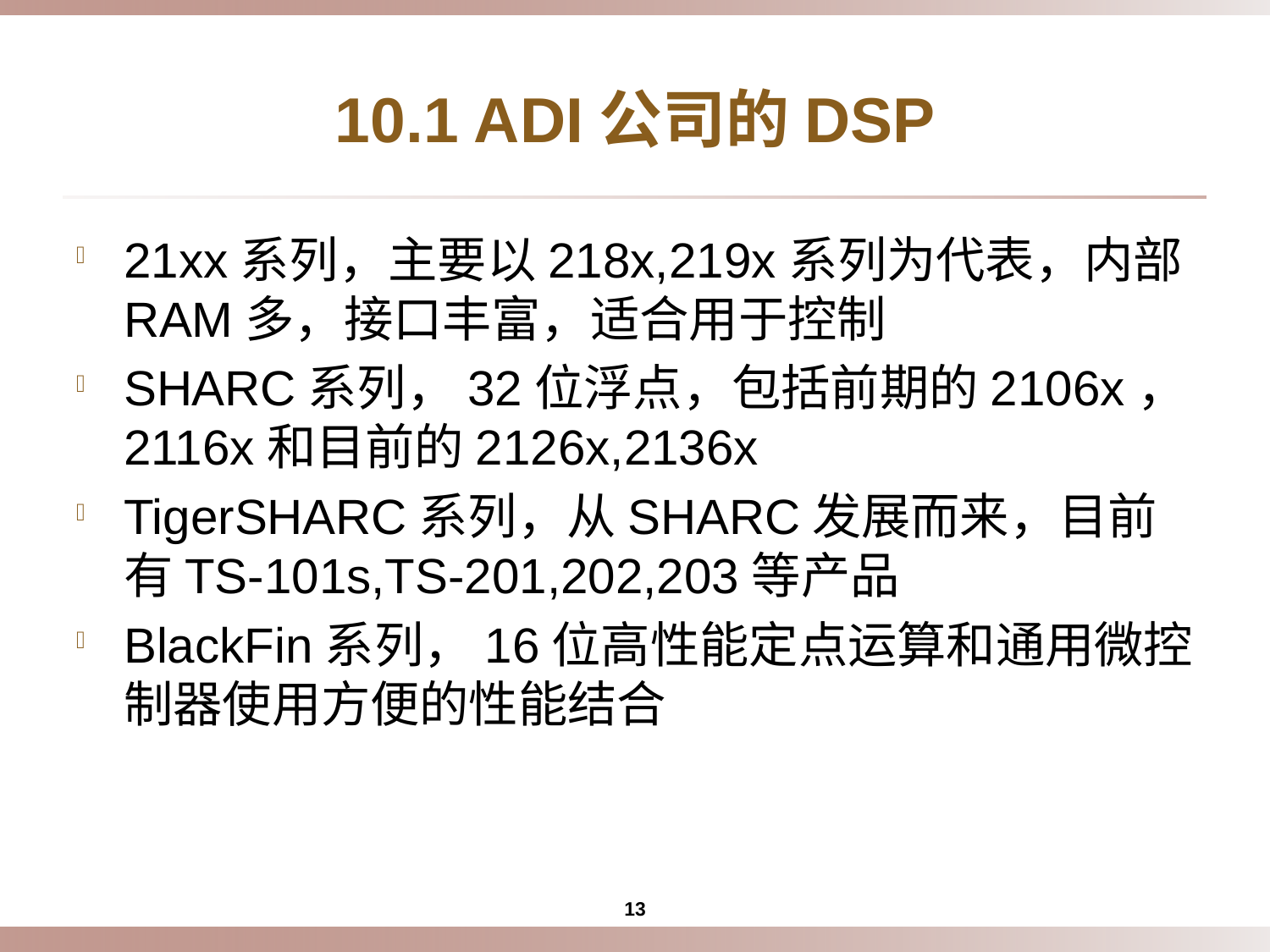

# 10.1 ADI公司的DSP
21xx系列，主要以218x,219x系列为代表，内部RAM多，接口丰富，适合用于控制
SHARC系列，32位浮点，包括前期的2106x，2116x和目前的2126x,2136x
TigerSHARC系列，从SHARC发展而来，目前有TS-101s,TS-201,202,203等产品
BlackFin系列，16位高性能定点运算和通用微控制器使用方便的性能结合
13